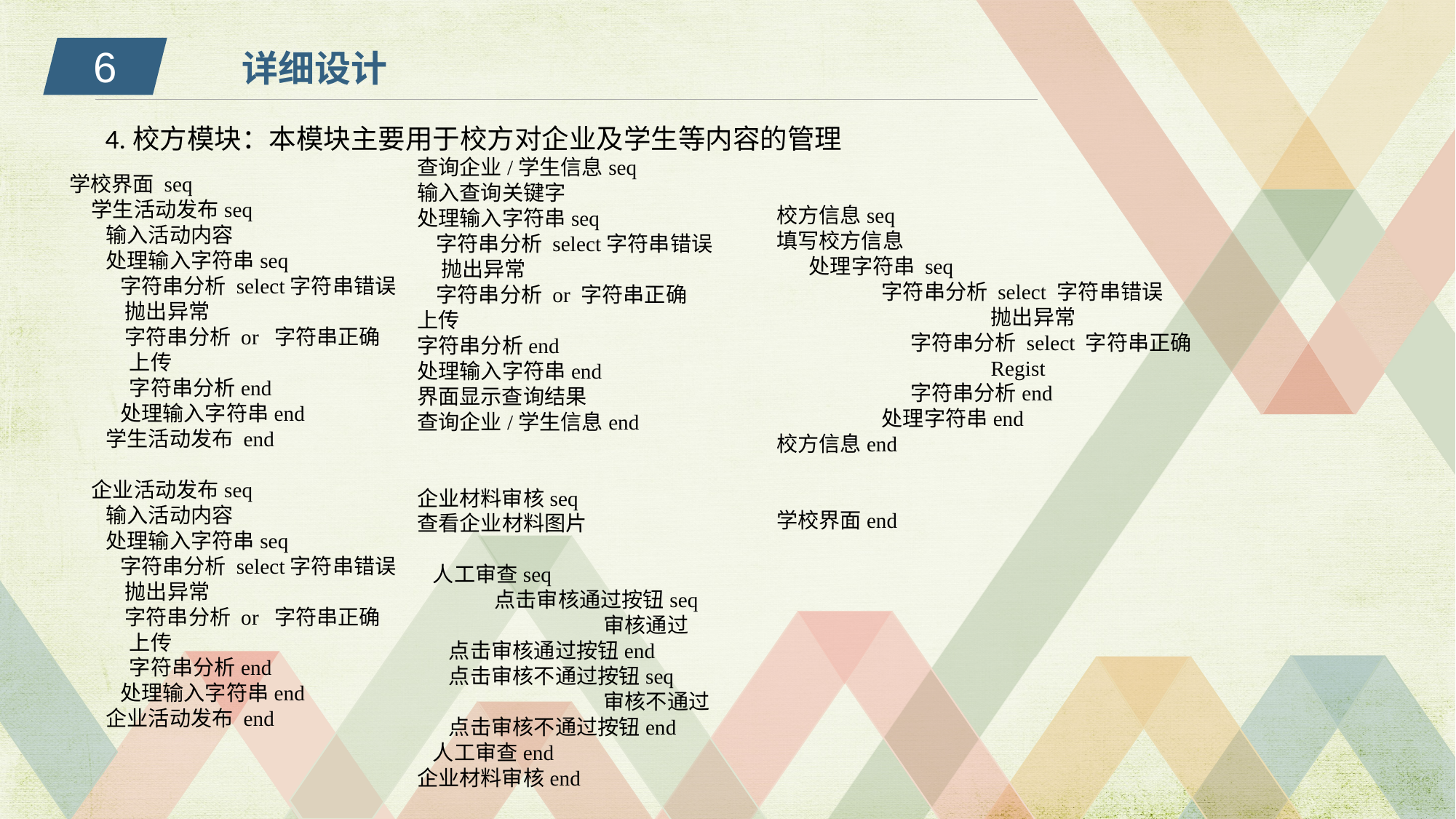

6

详细设计
4.校方模块：本模块主要用于校方对企业及学生等内容的管理

查询企业/学生信息seq
输入查询关键字
处理输入字符串seq
   字符串分析 select字符串错误
    抛出异常
   字符串分析 or 字符串正确
上传
字符串分析end
处理输入字符串end
界面显示查询结果
查询企业/学生信息end

企业材料审核seq
查看企业材料图片

人工审查seq
	点击审核通过按钮seq
		审核通过
点击审核通过按钮end
点击审核不通过按钮seq
		审核不通过
点击审核不通过按钮end
人工审查end
企业材料审核end

 学校界面 seq
学生活动发布seq
  输入活动内容
  处理输入字符串seq
     字符串分析 select字符串错误
      抛出异常
      字符串分析 or  字符串正确
       上传
       字符串分析end
     处理输入字符串end
  学生活动发布 end

企业活动发布seq
  输入活动内容
  处理输入字符串seq
     字符串分析 select字符串错误
      抛出异常
      字符串分析 or  字符串正确
       上传
       字符串分析end
     处理输入字符串end
  企业活动发布 end

校方信息seq
填写校方信息
处理字符串 seq
	字符串分析 select 字符串错误
		抛出异常
	     字符串分析 select 字符串正确
		Regist
	     字符串分析end
	处理字符串end
校方信息end

学校界面end